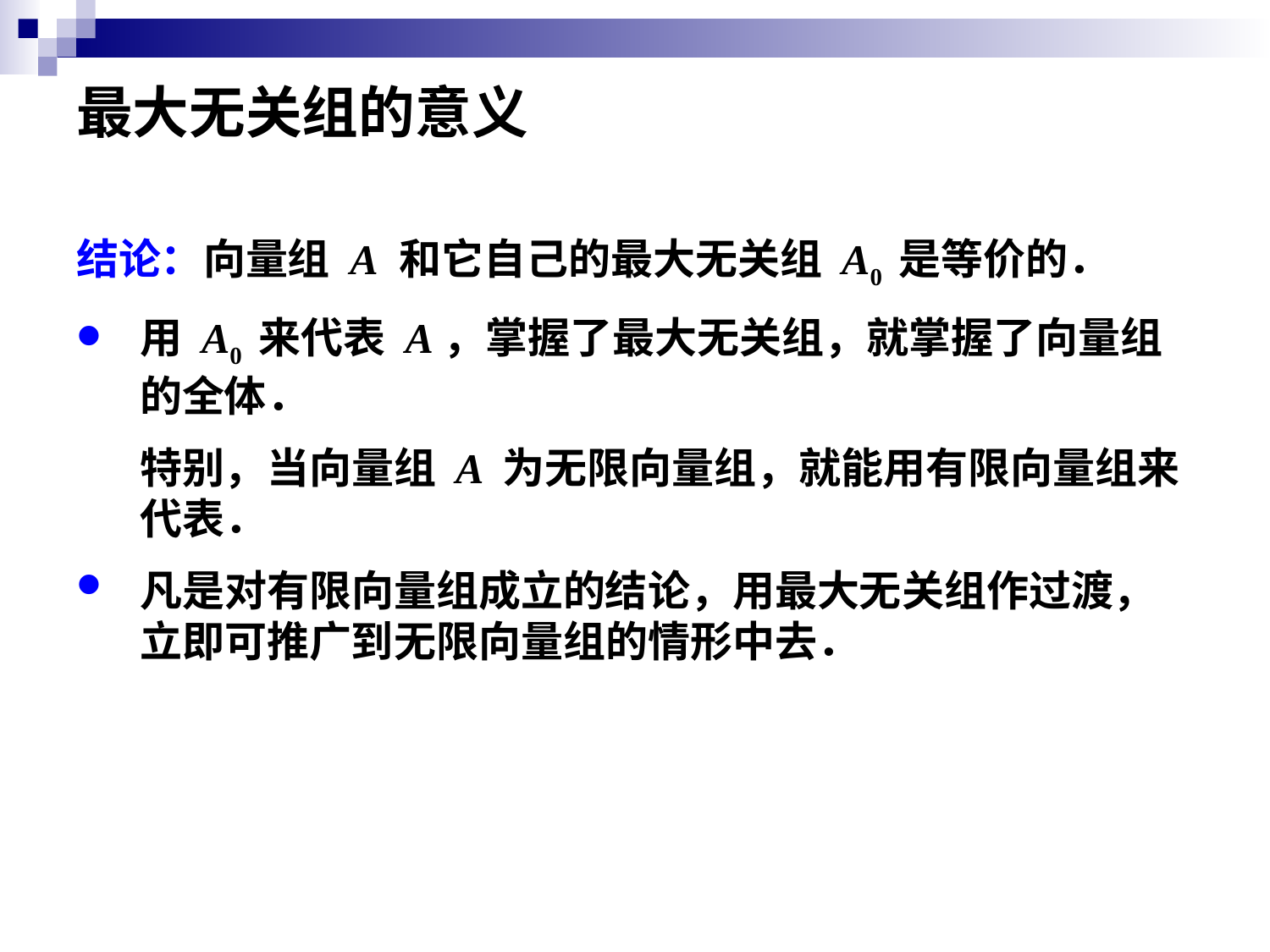

# 最大无关组的意义
结论：向量组 A 和它自己的最大无关组 A0 是等价的．
用 A0 来代表 A，掌握了最大无关组，就掌握了向量组的全体．
	特别，当向量组 A 为无限向量组，就能用有限向量组来代表．
凡是对有限向量组成立的结论，用最大无关组作过渡，立即可推广到无限向量组的情形中去．